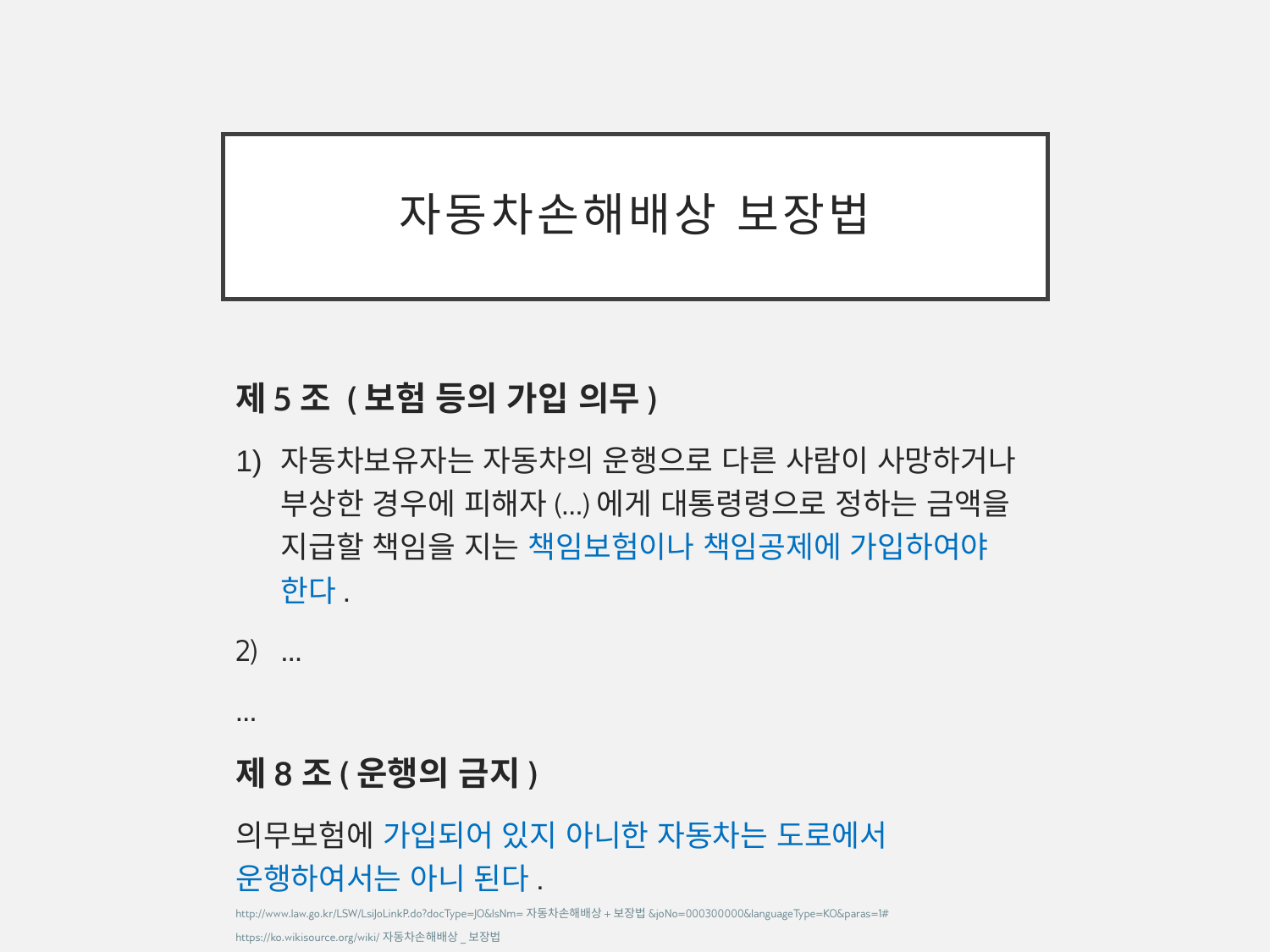

# 자동차손해배상 보장법
제5조 (보험 등의 가입 의무)
자동차보유자는 자동차의 운행으로 다른 사람이 사망하거나 부상한 경우에 피해자(…)에게 대통령령으로 정하는 금액을 지급할 책임을 지는 책임보험이나 책임공제에 가입하여야 한다.
…
…
제8조(운행의 금지)
의무보험에 가입되어 있지 아니한 자동차는 도로에서 운행하여서는 아니 된다.
http://www.law.go.kr/LSW/LsiJoLinkP.do?docType=JO&lsNm=자동차손해배상+보장법&joNo=000300000&languageType=KO&paras=1#
https://ko.wikisource.org/wiki/자동차손해배상_보장법